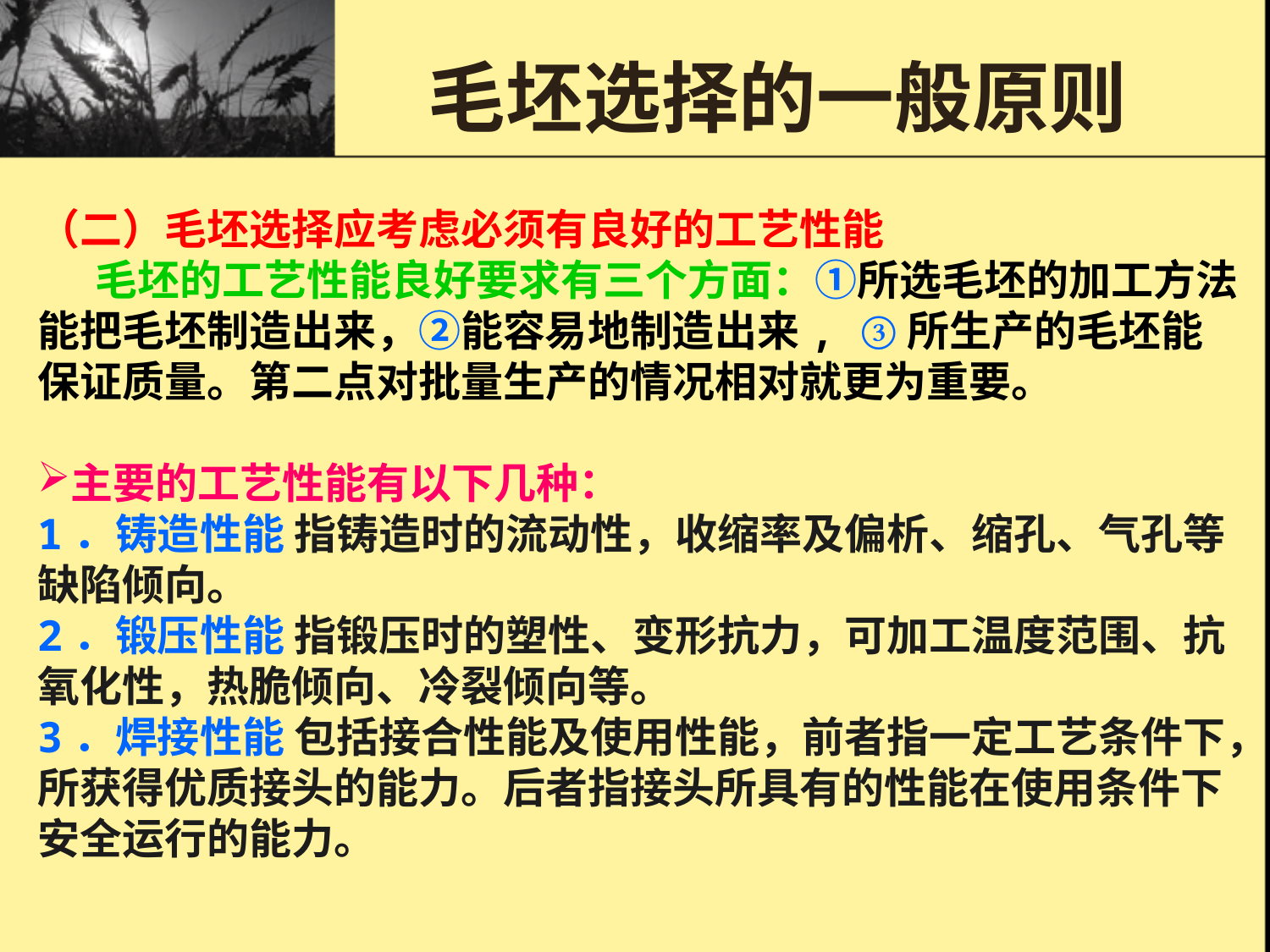

# 毛坯选择的一般原则
（二）毛坯选择应考虑必须有良好的工艺性能
     毛坯的工艺性能良好要求有三个方面：①所选毛坯的加工方法能把毛坯制造出来，②能容易地制造出来, ③所生产的毛坯能保证质量。第二点对批量生产的情况相对就更为重要。

主要的工艺性能有以下几种：
1．铸造性能 指铸造时的流动性，收缩率及偏析、缩孔、气孔等缺陷倾向。
2．锻压性能 指锻压时的塑性、变形抗力，可加工温度范围、抗氧化性，热脆倾向、冷裂倾向等。
3．焊接性能 包括接合性能及使用性能，前者指一定工艺条件下，所获得优质接头的能力。后者指接头所具有的性能在使用条件下安全运行的能力。